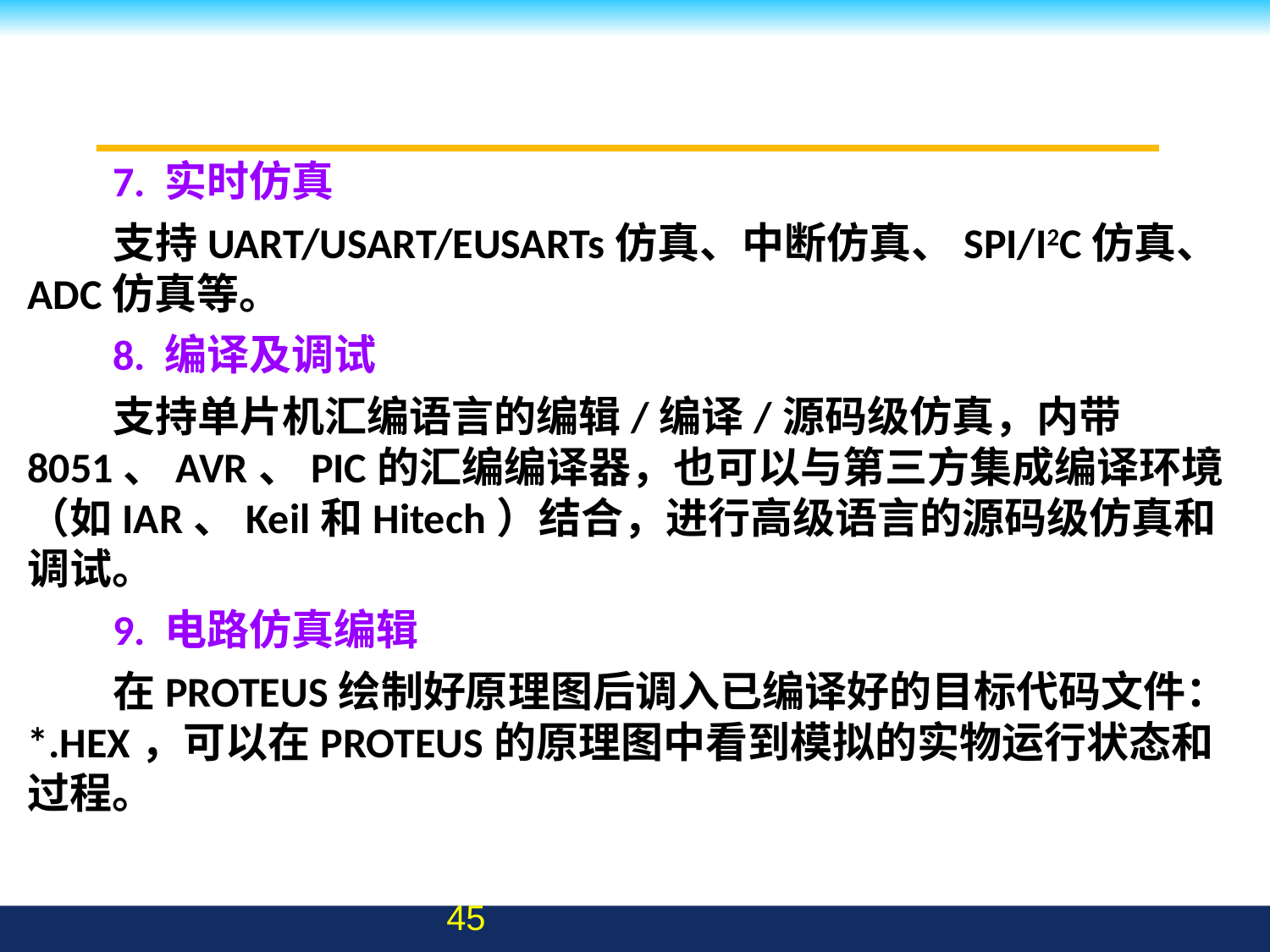

7. 实时仿真
支持UART/USART/EUSARTs仿真、中断仿真、SPI/I2C仿真、ADC仿真等。
8. 编译及调试
支持单片机汇编语言的编辑/编译/源码级仿真，内带8051、AVR、PIC的汇编编译器，也可以与第三方集成编译环境（如IAR、Keil和Hitech）结合，进行高级语言的源码级仿真和调试。
9. 电路仿真编辑
在PROTEUS绘制好原理图后调入已编译好的目标代码文件：*.HEX，可以在PROTEUS的原理图中看到模拟的实物运行状态和过程。

45